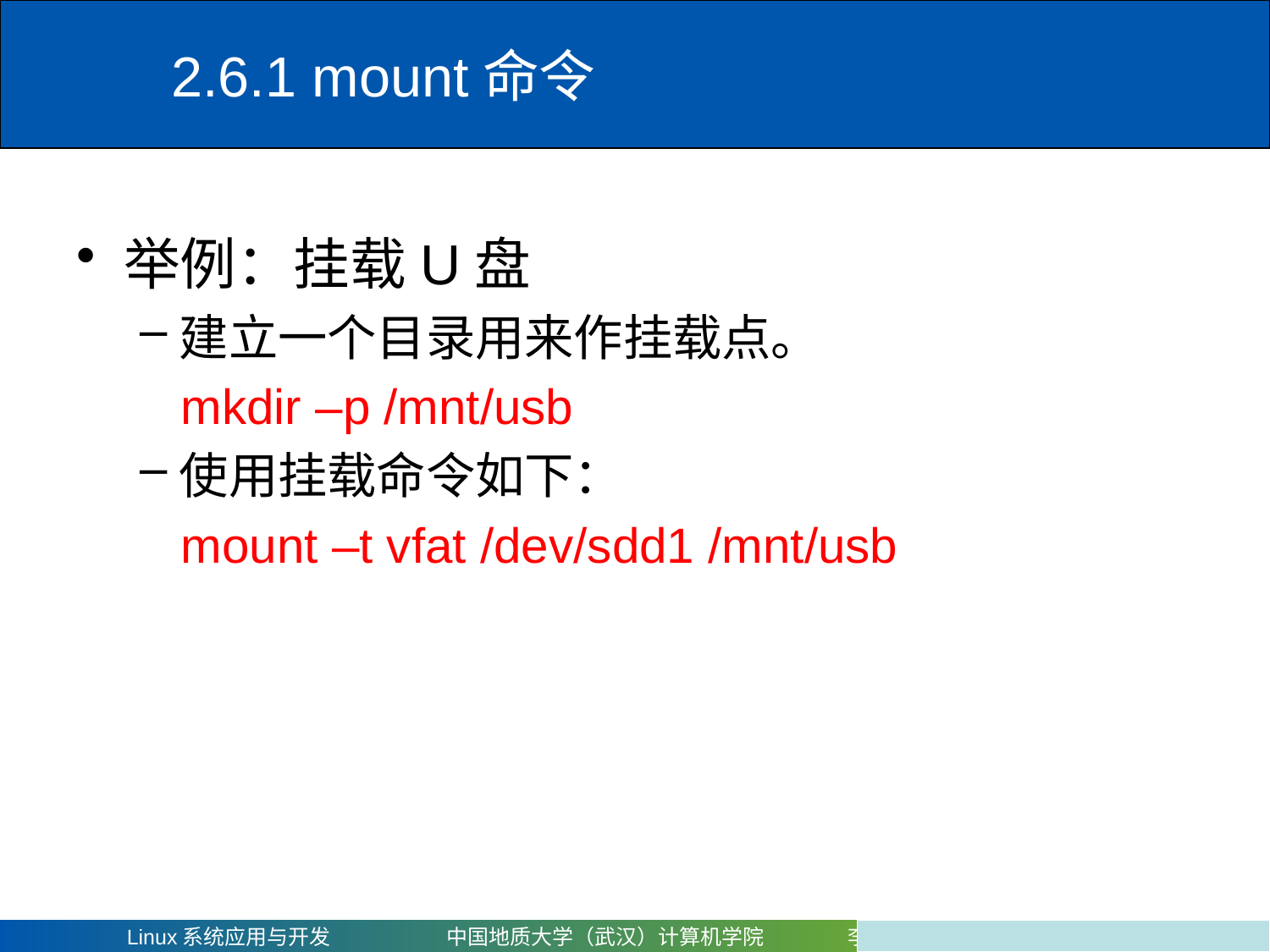

# 2.6.1 mount命令
举例：挂载U盘
建立一个目录用来作挂载点。
   mkdir –p /mnt/usb
使用挂载命令如下：
   mount –t vfat /dev/sdd1 /mnt/usb